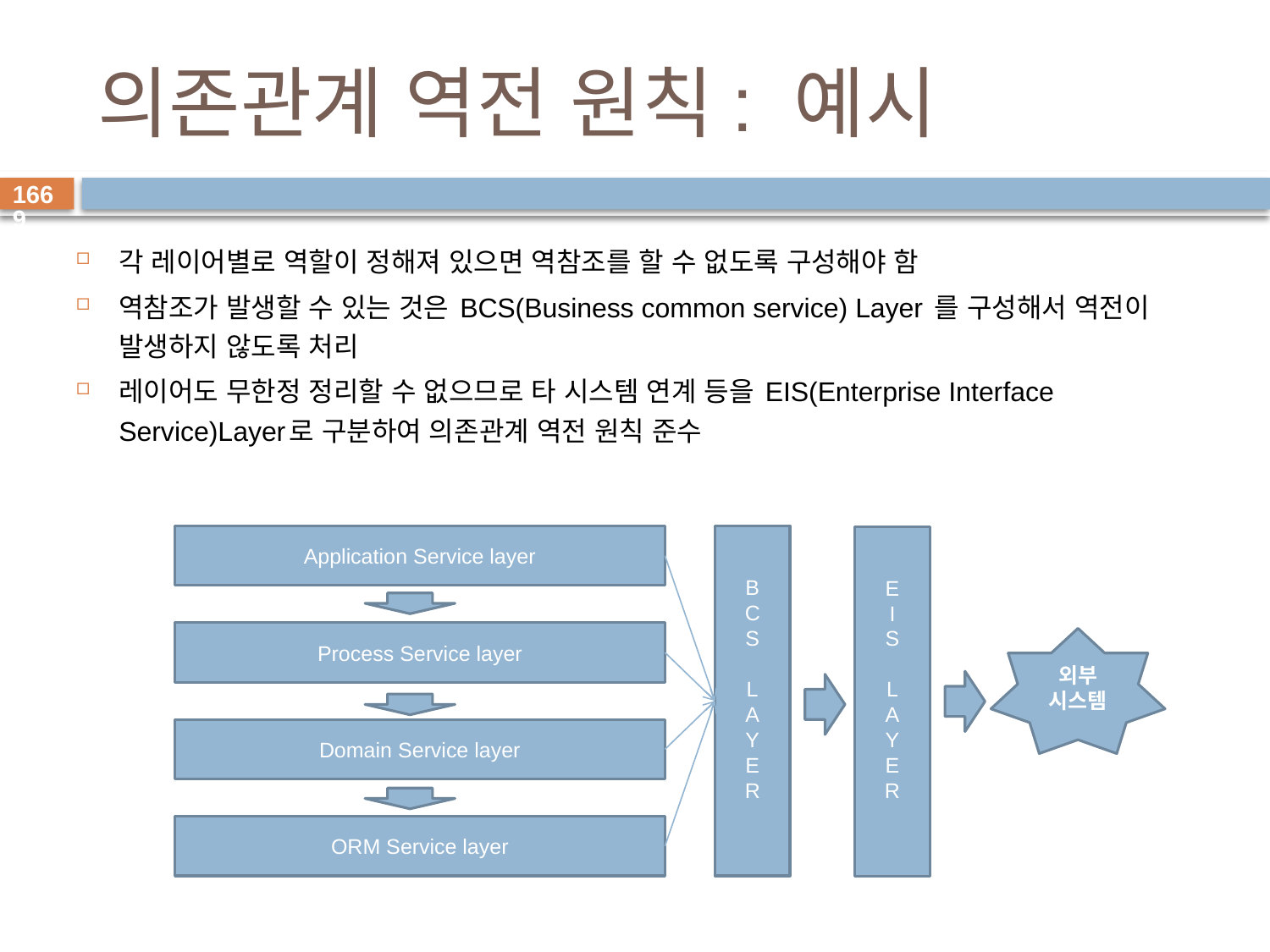

# 의존관계 역전 원칙: 예시
1669
각 레이어별로 역할이 정해져 있으면 역참조를 할 수 없도록 구성해야 함
역참조가 발생할 수 있는 것은 BCS(Business common service) Layer 를 구성해서 역전이 발생하지 않도록 처리
레이어도 무한정 정리할 수 없으므로 타 시스템 연계 등을 EIS(Enterprise Interface Service)Layer로 구분하여 의존관계 역전 원칙 준수
B
C
S

L
A
Y
E
R

Application Service layer
E
I
S

L
A
Y
E
R

Process Service layer
외부
시스템

Domain Service layer

ORM Service layer